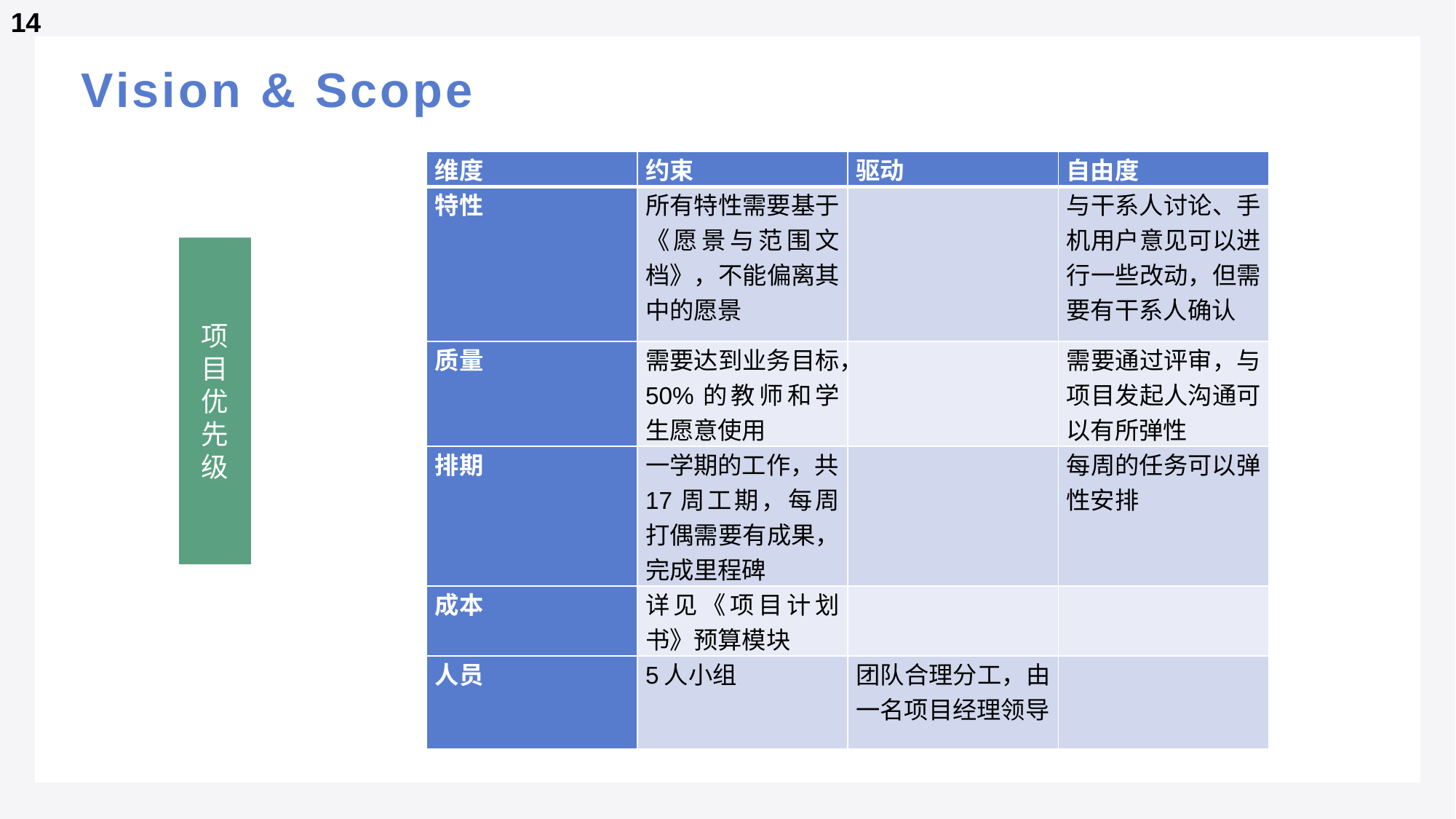

14
# Vision & Scope
| 维度 | 约束 | 驱动 | 自由度 |
| --- | --- | --- | --- |
| 特性 | 所有特性需要基于《愿景与范围文档》，不能偏离其中的愿景 |  | 与干系人讨论、手机用户意见可以进行一些改动，但需要有干系人确认 |
| 质量 | 需要达到业务目标，50%的教师和学生愿意使用 |  | 需要通过评审，与项目发起人沟通可以有所弹性 |
| 排期 | 一学期的工作，共17周工期，每周打偶需要有成果，完成里程碑 |  | 每周的任务可以弹性安排 |
| 成本 | 详见《项目计划书》预算模块 |  |  |
| 人员 | 5人小组 | 团队合理分工，由一名项目经理领导 |  |
项目优先级